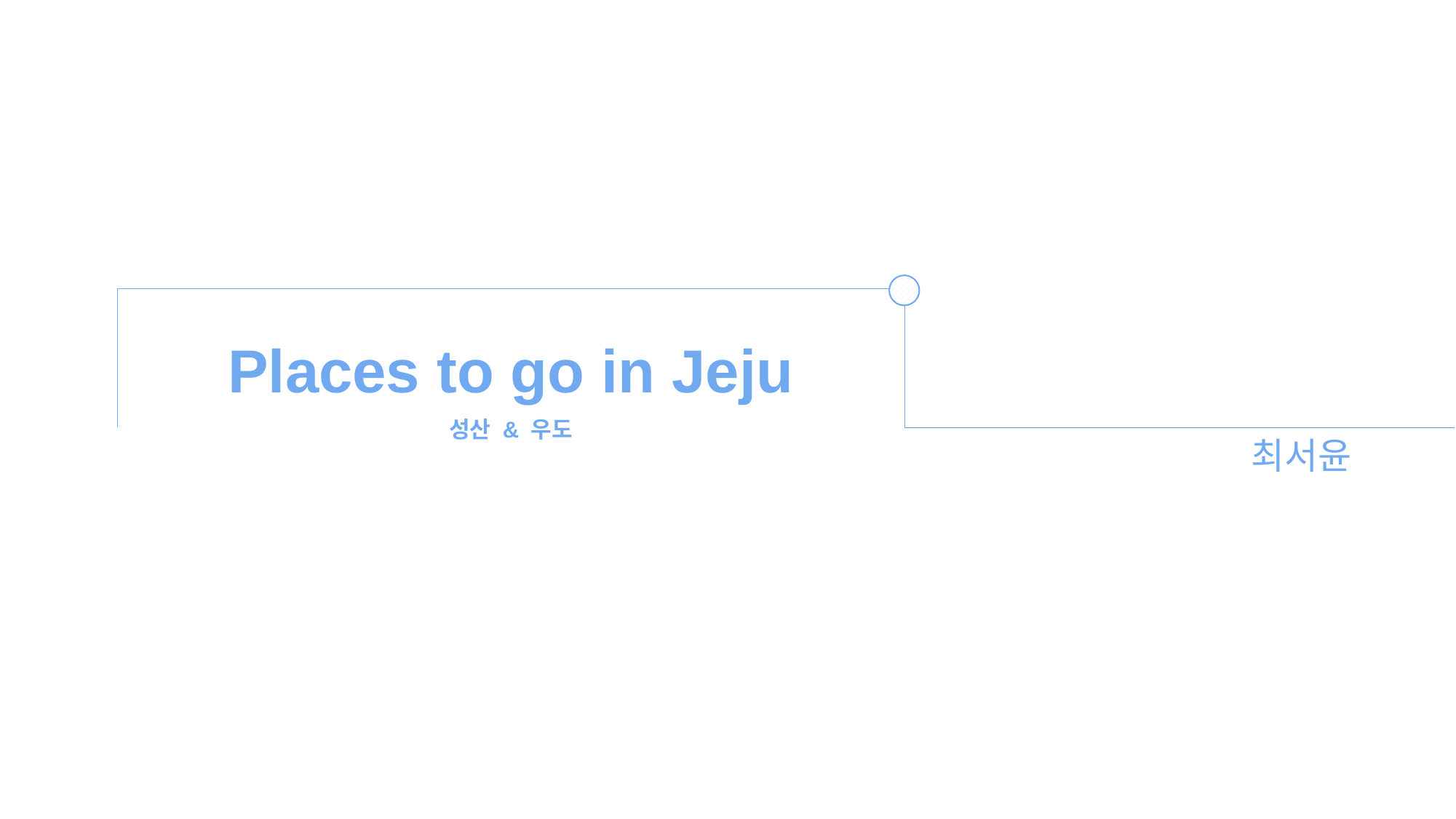

Places to go in Jeju
성산 & 우도
최서윤